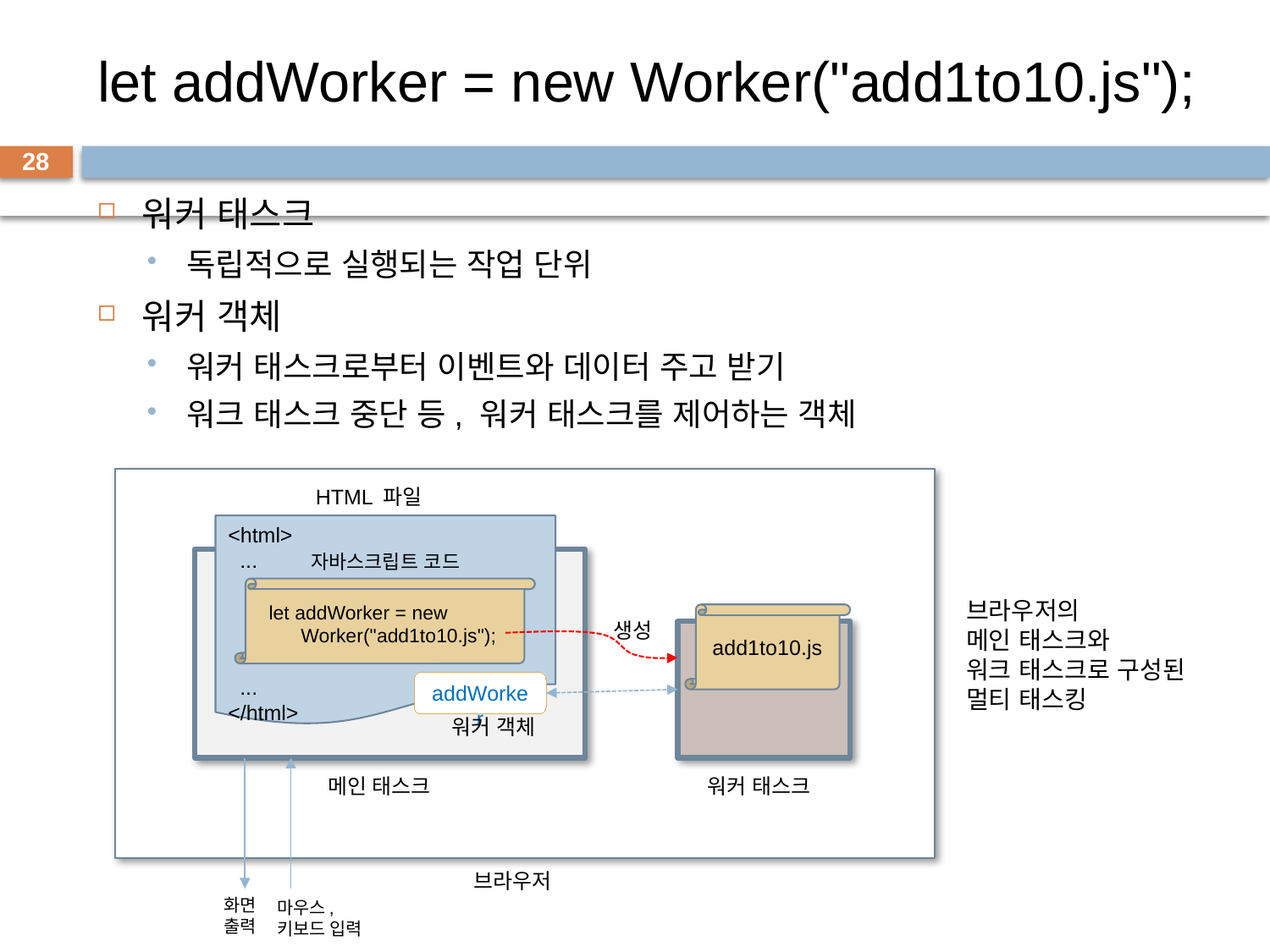

# let addWorker = new Worker("add1to10.js");
28
워커 태스크
독립적으로 실행되는 작업 단위
워커 객체
워커 태스크로부터 이벤트와 데이터 주고 받기
워크 태스크 중단 등, 워커 태스크를 제어하는 객체

HTML 파일
<html>
  ...

  ...
</html>

자바스크립트 코드

  let addWorker = new
     Worker("add1to10.js");

생성

add1to10.js

메인 태스크
워커 태스크
브라우저
화면
출력
마우스,
키보드 입력
브라우저의
메인 태스크와
워크 태스크로 구성된
멀티 태스킹
addWorker
워커 객체